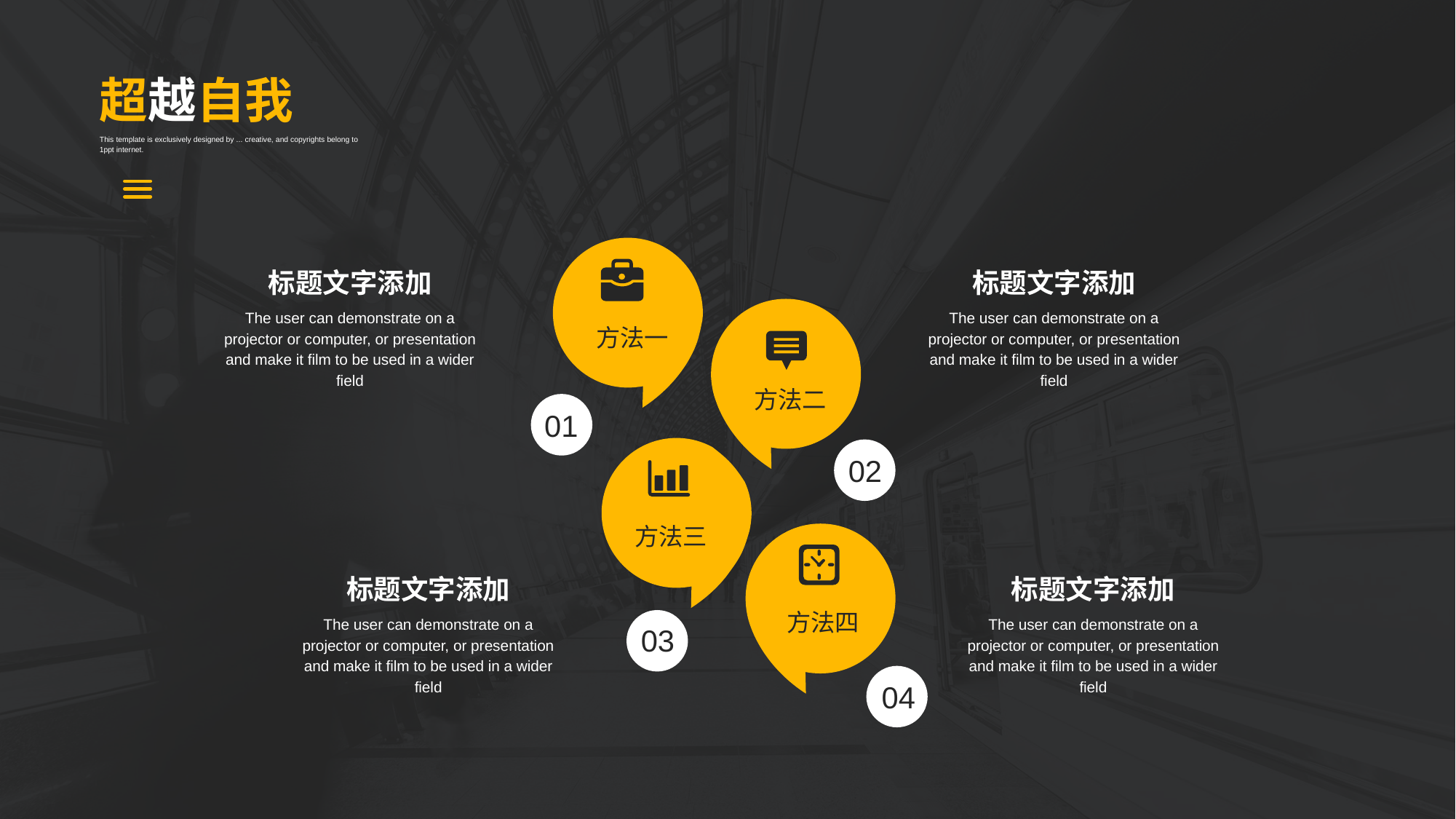

超越自我
This template is exclusively designed by ... creative, and copyrights belong to 1ppt internet.

标题文字添加
The user can demonstrate on a projector or computer, or presentation and make it film to be used in a wider field
标题文字添加
The user can demonstrate on a projector or computer, or presentation and make it film to be used in a wider field

方法一

方法二

01

02

方法三

标题文字添加
The user can demonstrate on a projector or computer, or presentation and make it film to be used in a wider field
标题文字添加
The user can demonstrate on a projector or computer, or presentation and make it film to be used in a wider field
方法四

03

04